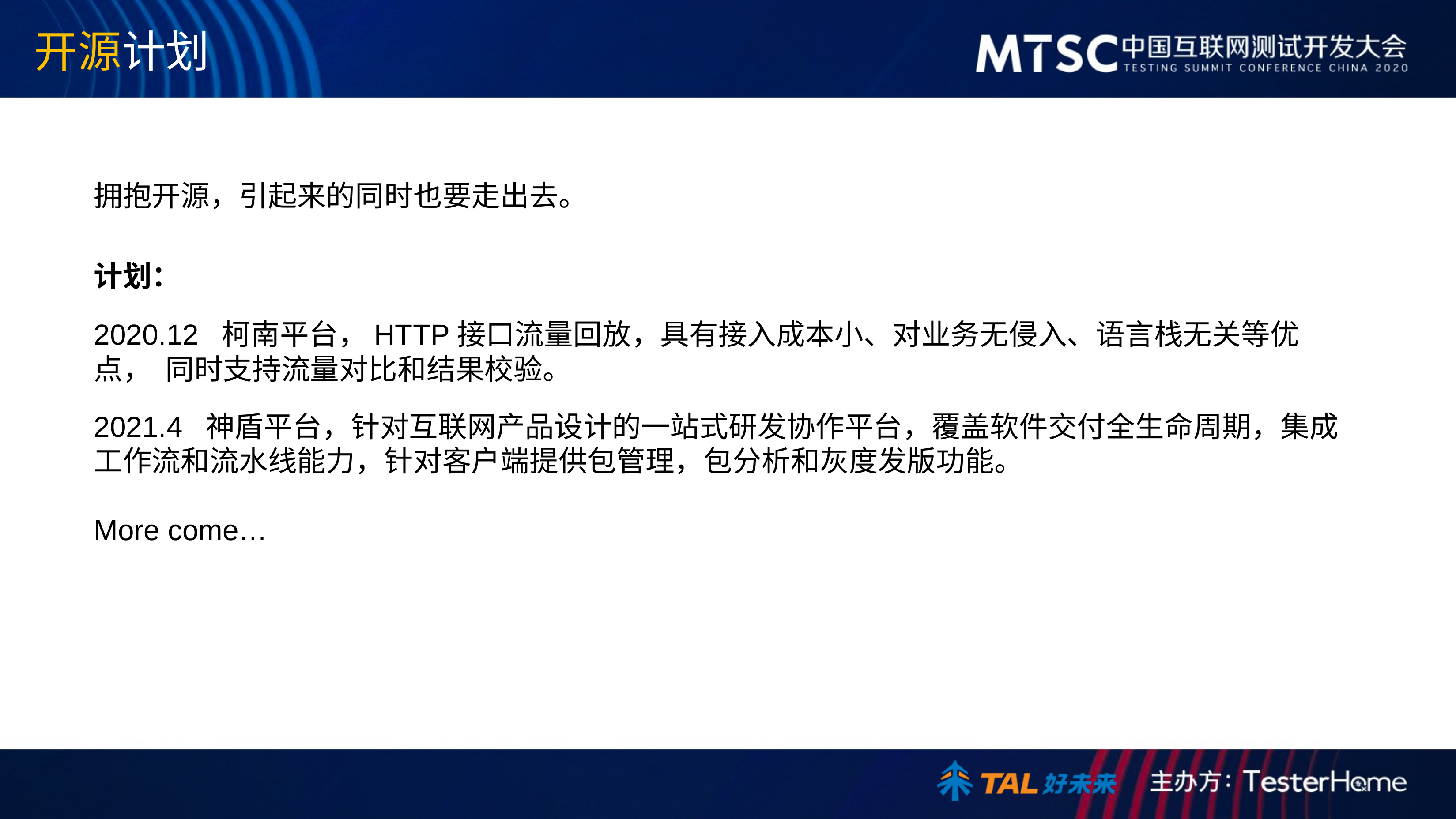

# 开源计划
拥抱开源，引起来的同时也要走出去。

计划：

2020.12 柯南平台，HTTP接口流量回放，具有接入成本小、对业务无侵入、语言栈无关等优点，  同时支持流量对比和结果校验。

2021.4 神盾平台，针对互联网产品设计的一站式研发协作平台，覆盖软件交付全生命周期，集成 工作流和流水线能力，针对客户端提供包管理，包分析和灰度发版功能。
More come…